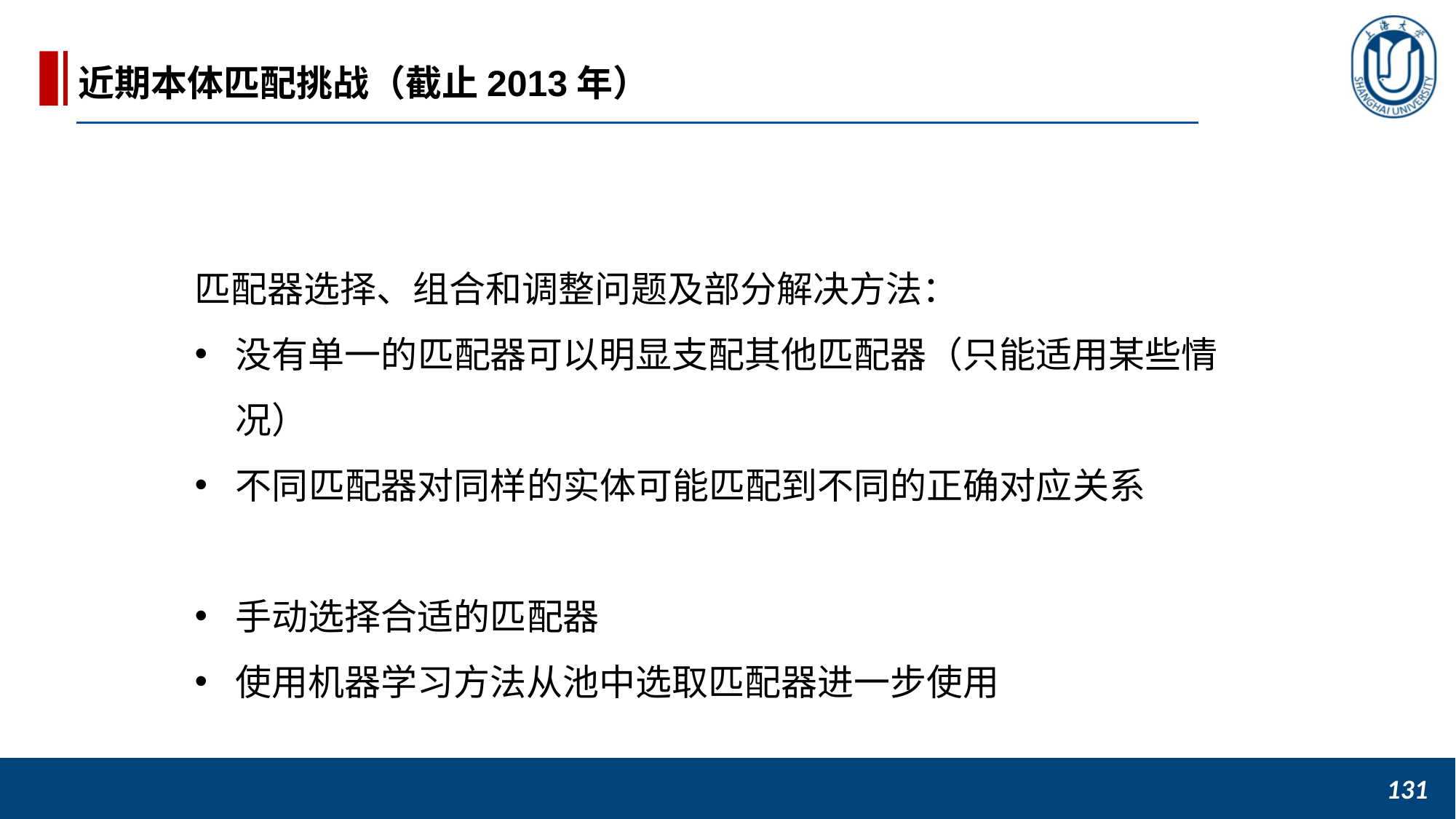

近期本体匹配挑战（截止2013年）
匹配器选择、组合和调整问题及部分解决方法：
没有单一的匹配器可以明显支配其他匹配器（只能适用某些情况）
不同匹配器对同样的实体可能匹配到不同的正确对应关系

手动选择合适的匹配器
使用机器学习方法从池中选取匹配器进一步使用
131